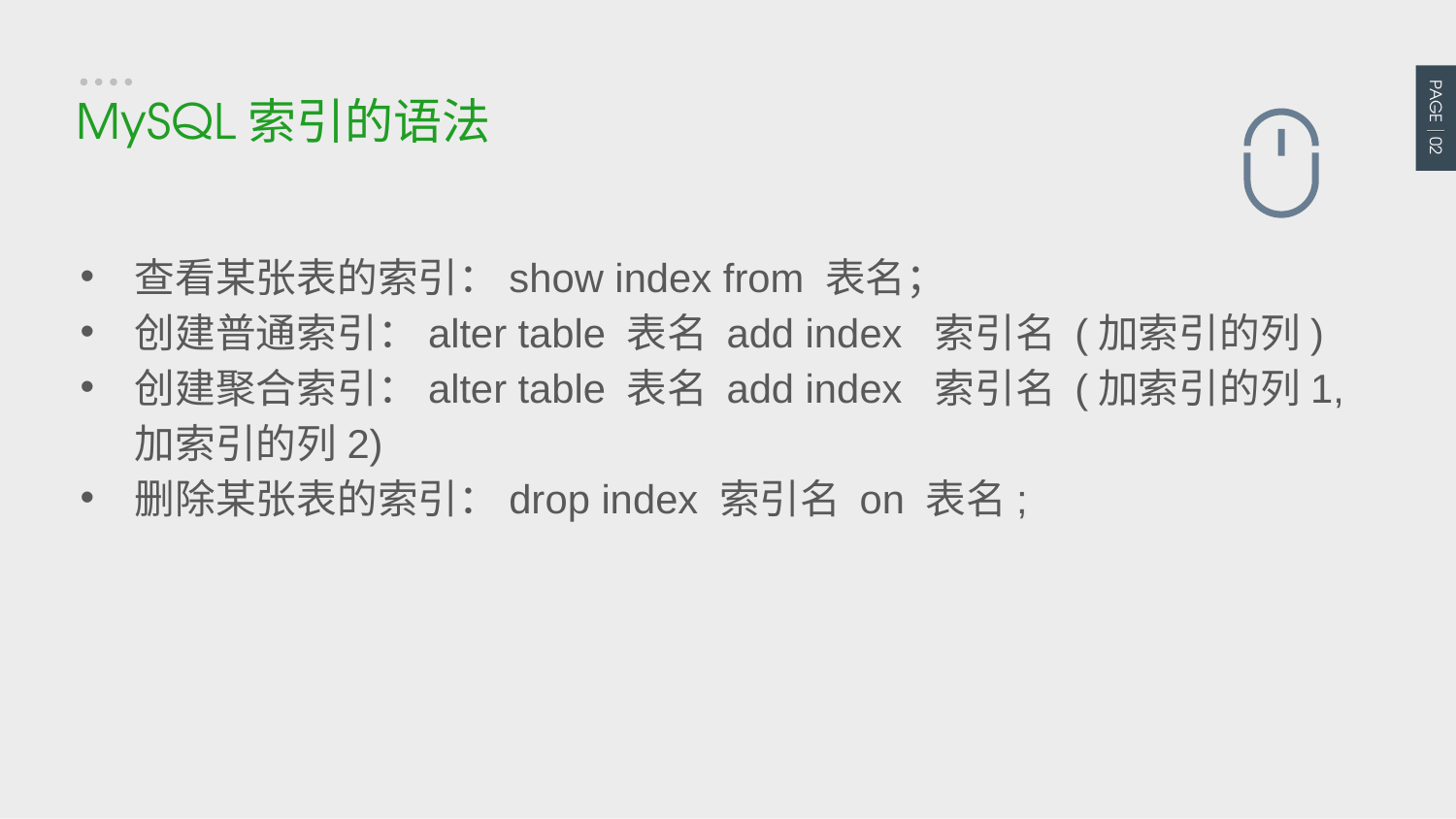

PAGE   02
MySQL索引的语法

查看某张表的索引：show index from 表名；
创建普通索引：alter table 表名 add index  索引名 (加索引的列)
创建聚合索引：alter table 表名 add index  索引名 (加索引的列1,加索引的列2)
删除某张表的索引：drop index 索引名 on 表名;